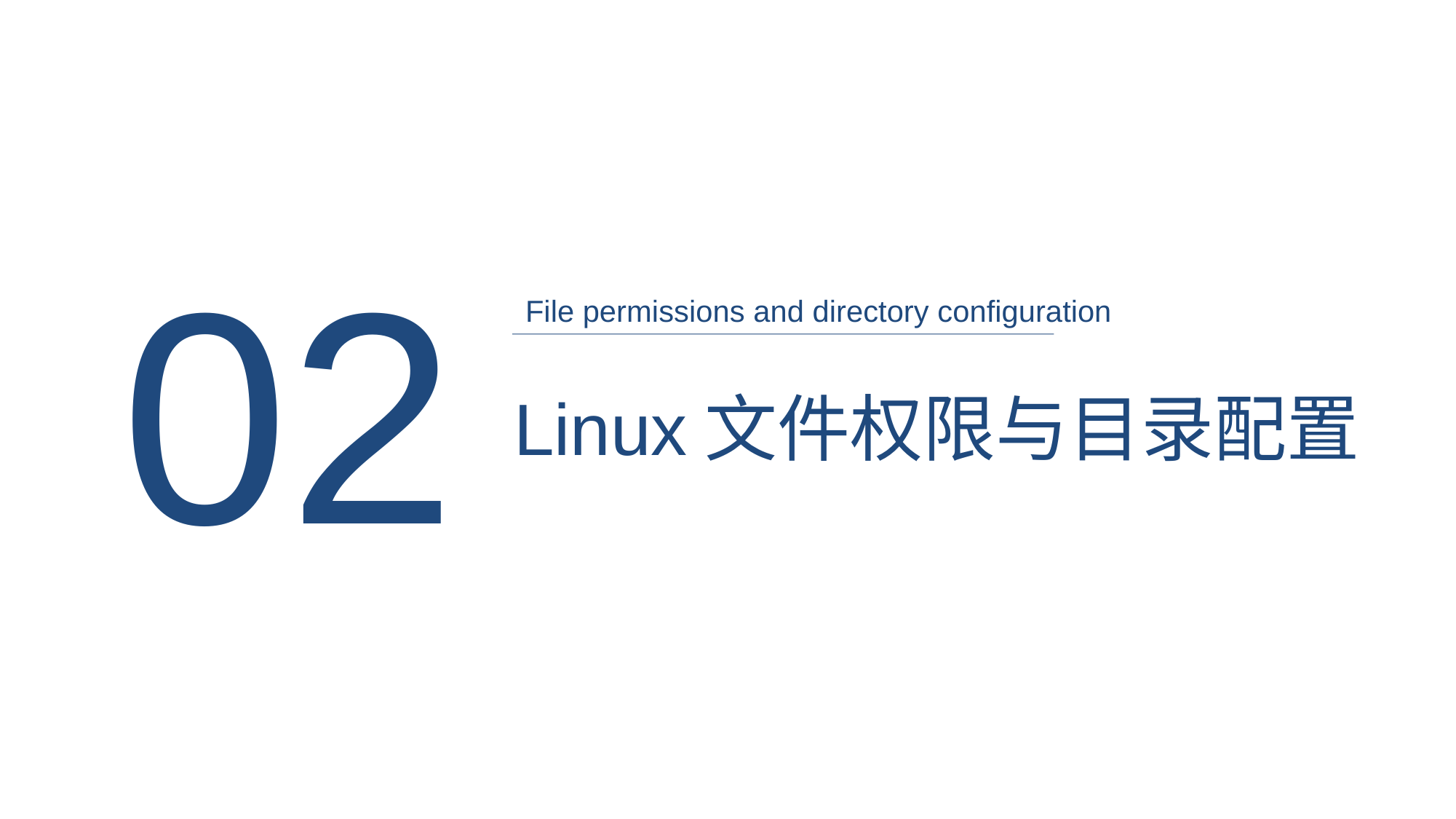

02
File permissions and directory configuration

Linux文件权限与目录配置